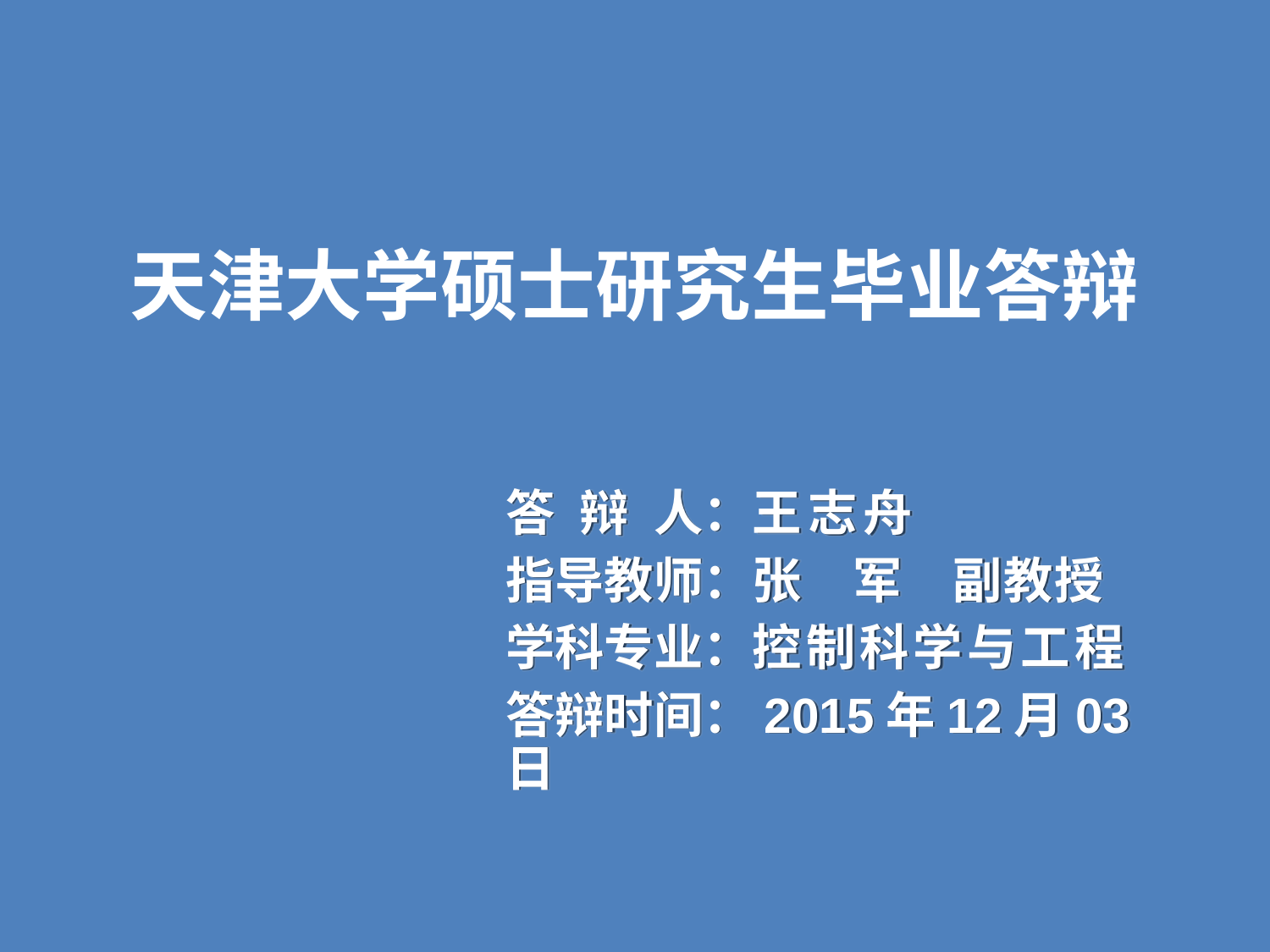

# 天津大学硕士研究生毕业答辩
答辩人：王志舟
指导教师：张    军    副教授
学科专业：控制科学与工程
答辩时间：2015年12月03日